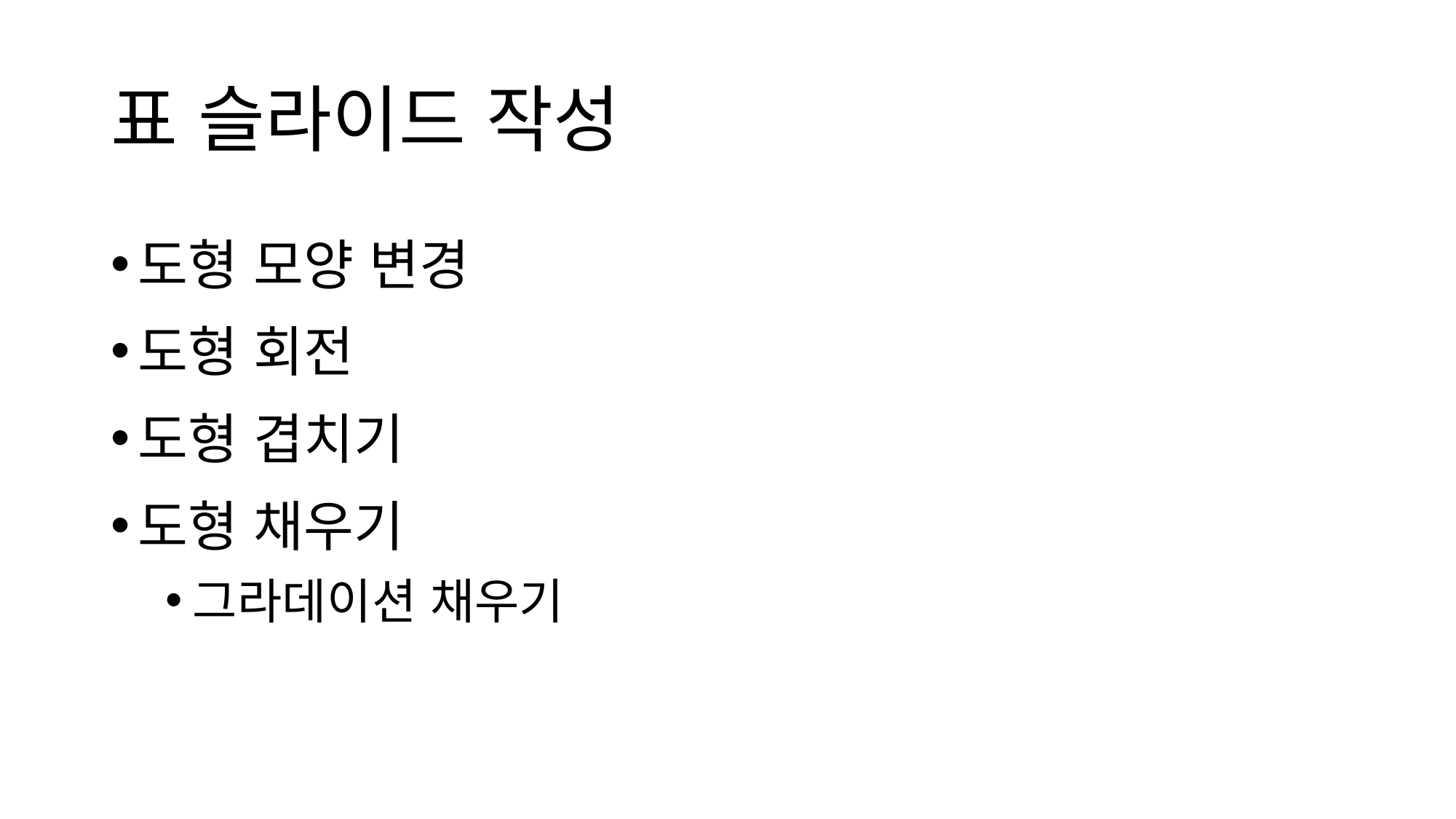

# 표 슬라이드 작성
도형 모양 변경
도형 회전
도형 겹치기
도형 채우기
그라데이션 채우기